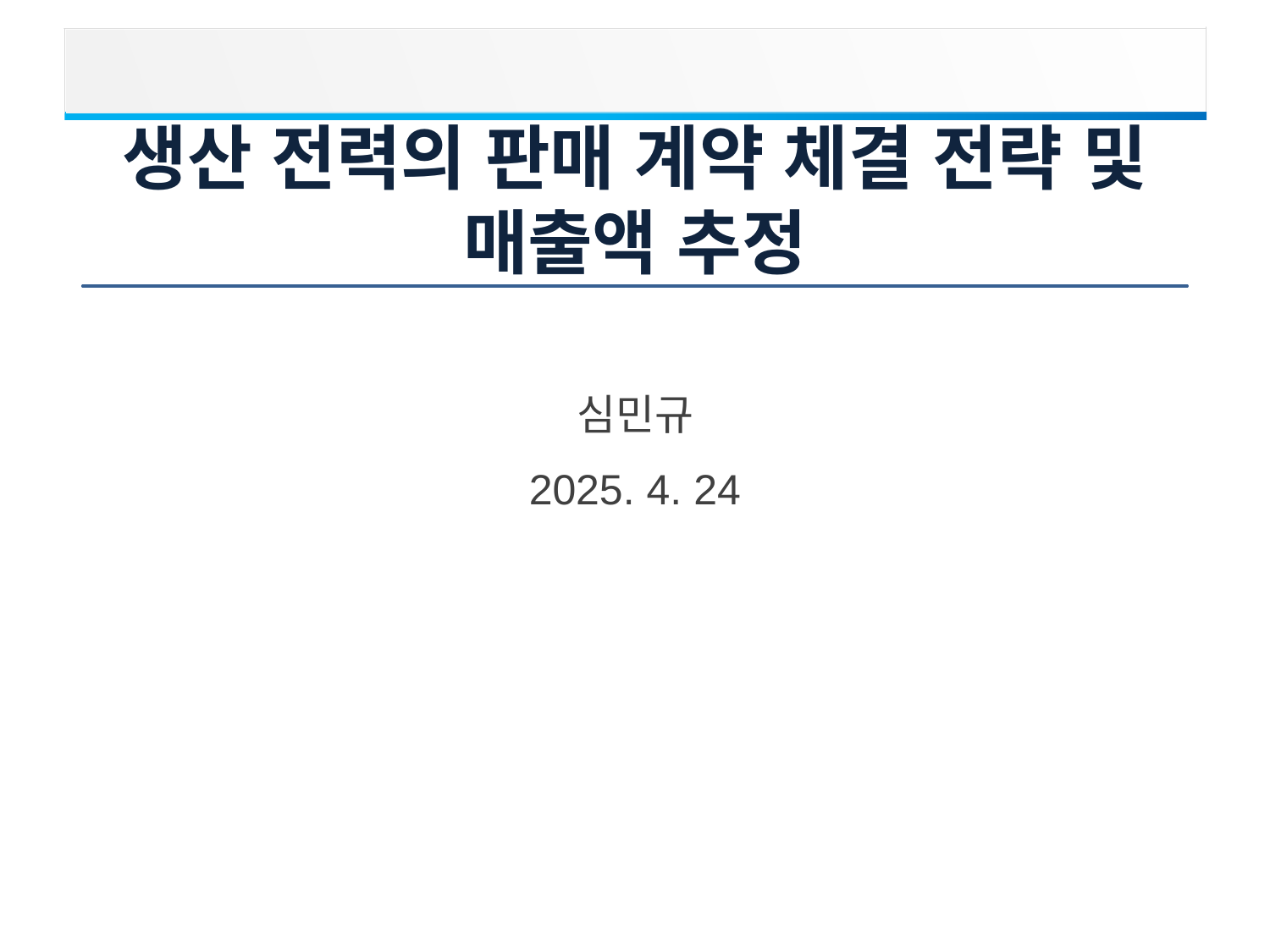

생산 전력의 판매 계약 체결 전략 및 매출액 추정

심민규
2025. 4. 24